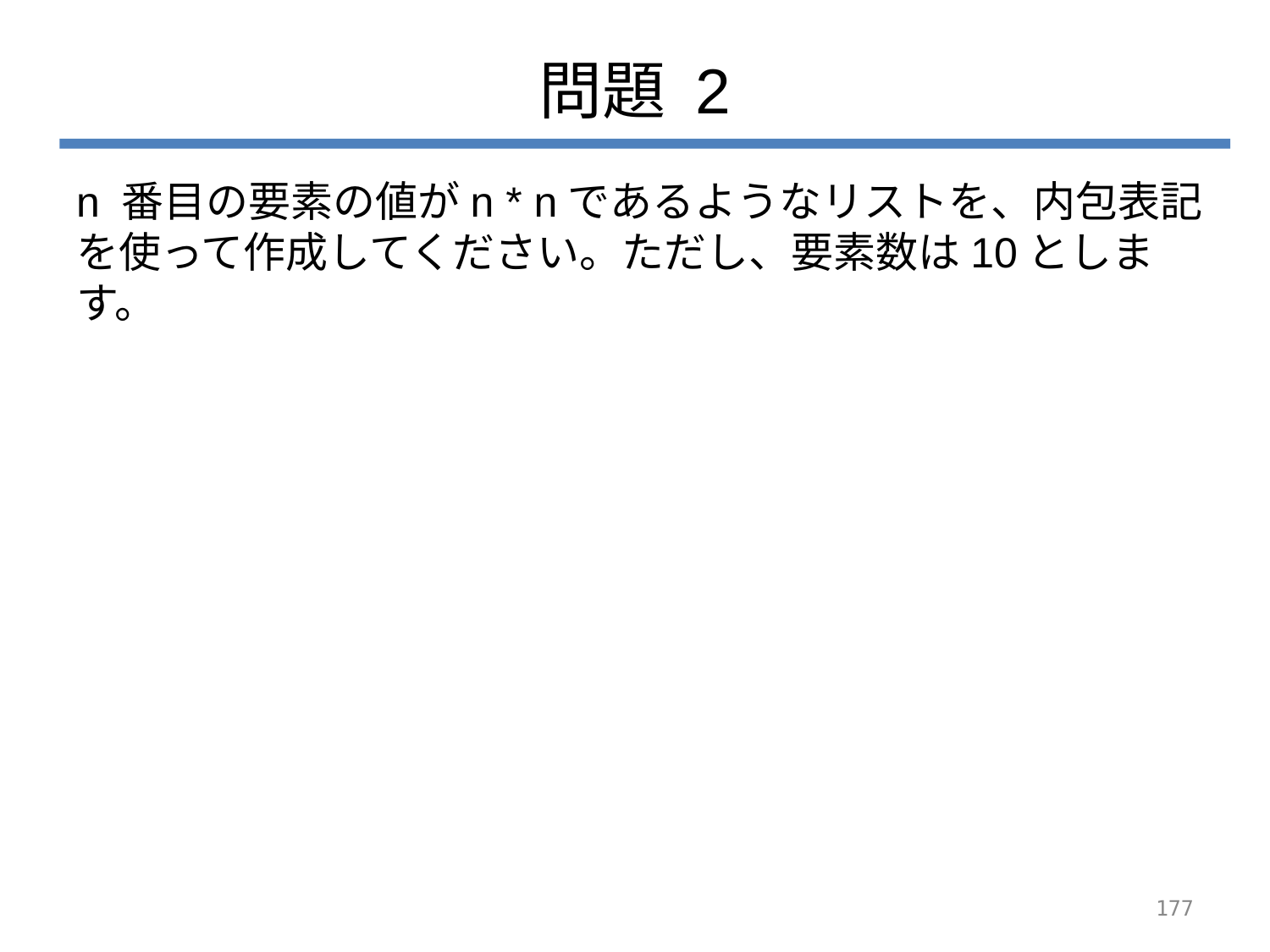

# 問題 2
n 番目の要素の値がn * nであるようなリストを、内包表記を使って作成してください。ただし、要素数は10とします。
177